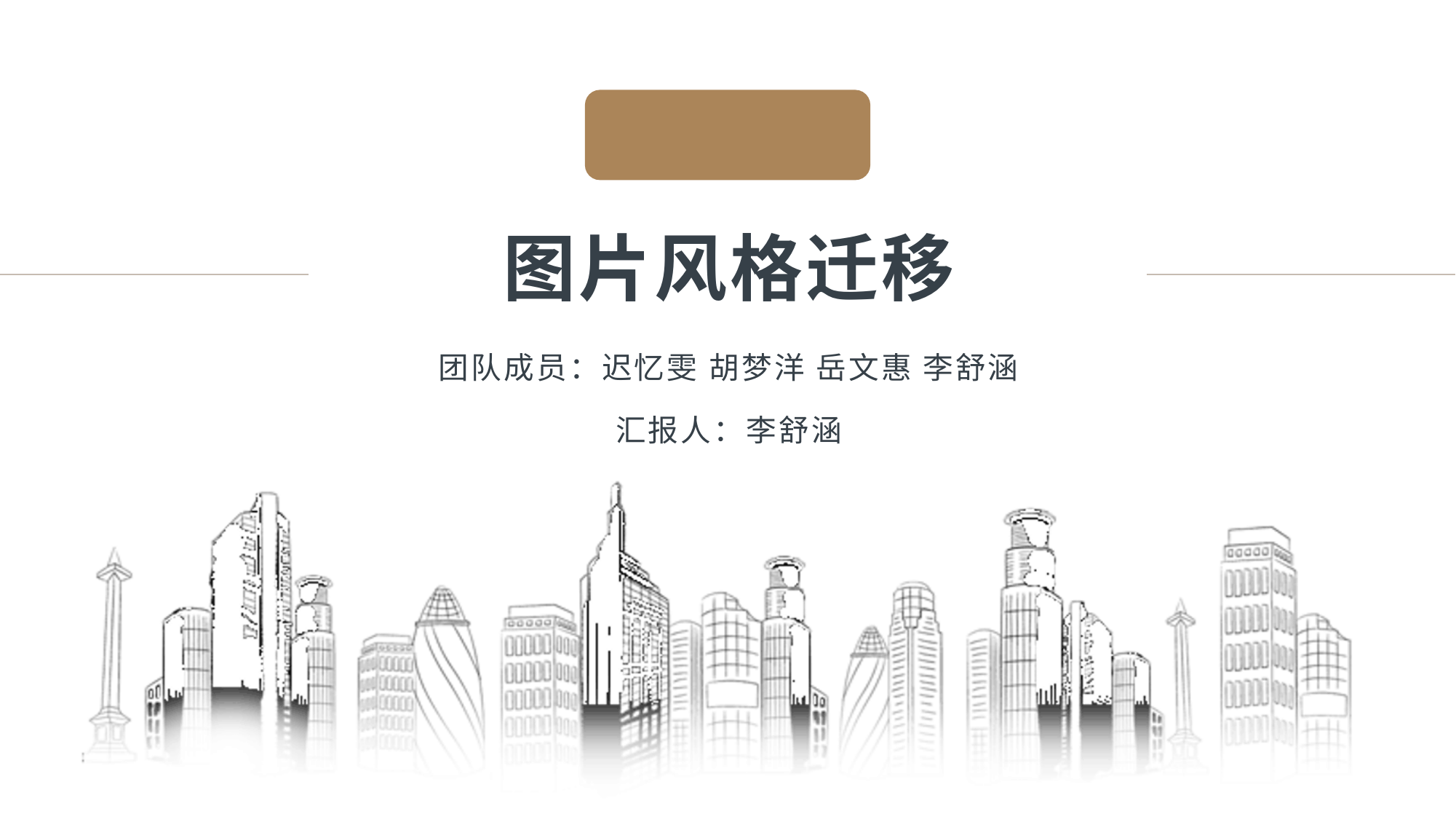

# 图片风格迁移
团队成员：迟忆雯 胡梦洋 岳文惠 李舒涵
汇报人：李舒涵